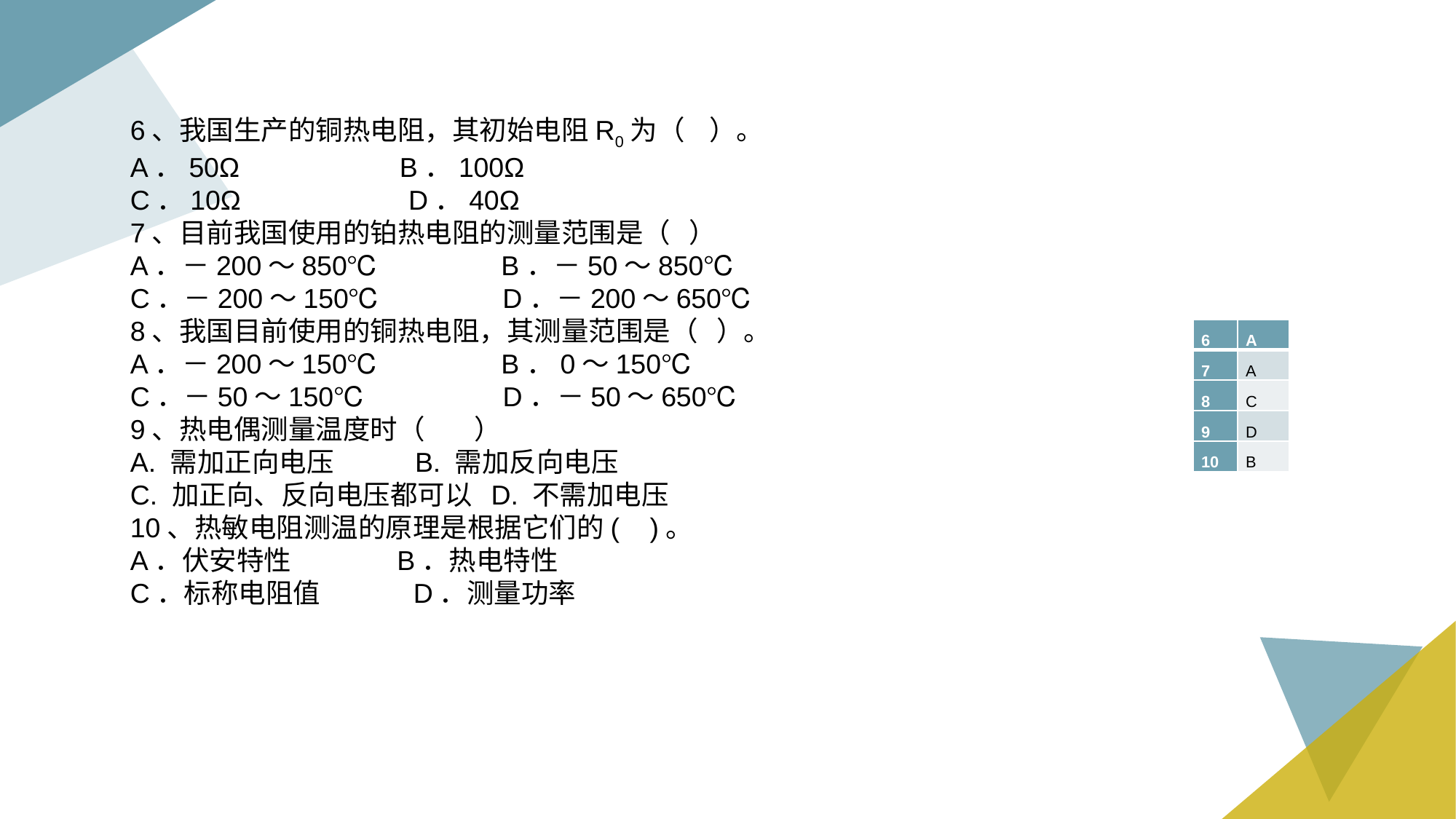

6、我国生产的铜热电阻，其初始电阻R0为（    ）。
A．50Ω                     B．100Ω
C．10Ω                      D．40Ω
7、目前我国使用的铂热电阻的测量范围是（   ）
A．－200～850℃                B．－50～850℃
C．－200～150℃                D．－200～650℃
8、我国目前使用的铜热电阻，其测量范围是（   ）。
A．－200～150℃                B．0～150℃
C．－50～150℃                  D．－50～650℃
9、热电偶测量温度时（        ）
A. 需加正向电压            B. 需加反向电压
C. 加正向、反向电压都可以  D. 不需加电压
10、热敏电阻测温的原理是根据它们的(    )。
A．伏安特性                B．热电特性
C．标称电阻值              D．测量功率
| 6 | A |
| --- | --- |
| 7 | A |
| 8 | C |
| 9 | D |
| 10 | B |